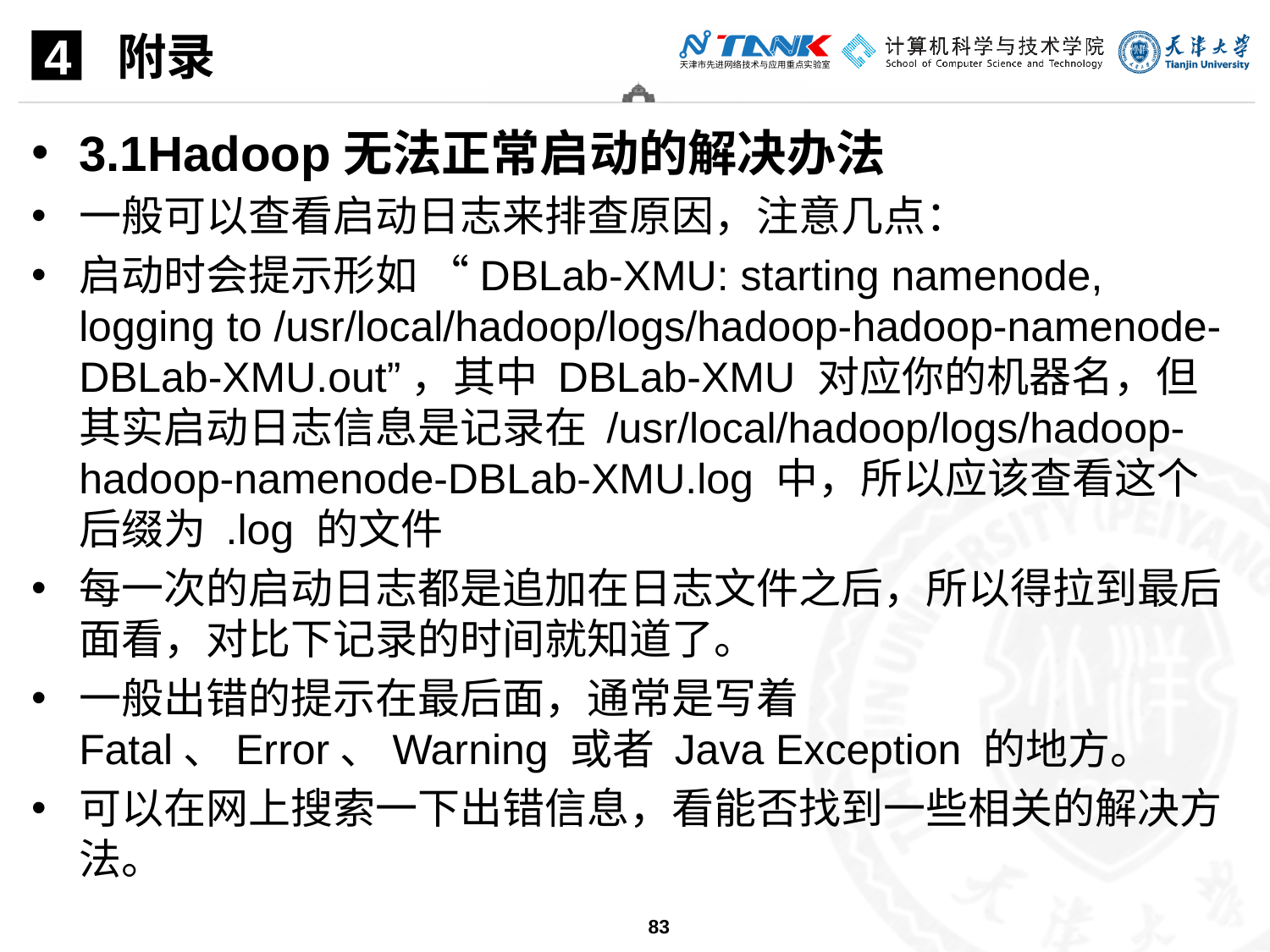

附录
4
3.1Hadoop无法正常启动的解决办法
一般可以查看启动日志来排查原因，注意几点：
启动时会提示形如 “DBLab-XMU: starting namenode, logging to /usr/local/hadoop/logs/hadoop-hadoop-namenode-DBLab-XMU.out”，其中 DBLab-XMU 对应你的机器名，但其实启动日志信息是记录在 /usr/local/hadoop/logs/hadoop-hadoop-namenode-DBLab-XMU.log 中，所以应该查看这个后缀为 .log 的文件
每一次的启动日志都是追加在日志文件之后，所以得拉到最后面看，对比下记录的时间就知道了。
一般出错的提示在最后面，通常是写着 Fatal、Error、Warning 或者 Java Exception 的地方。
可以在网上搜索一下出错信息，看能否找到一些相关的解决方法。

83